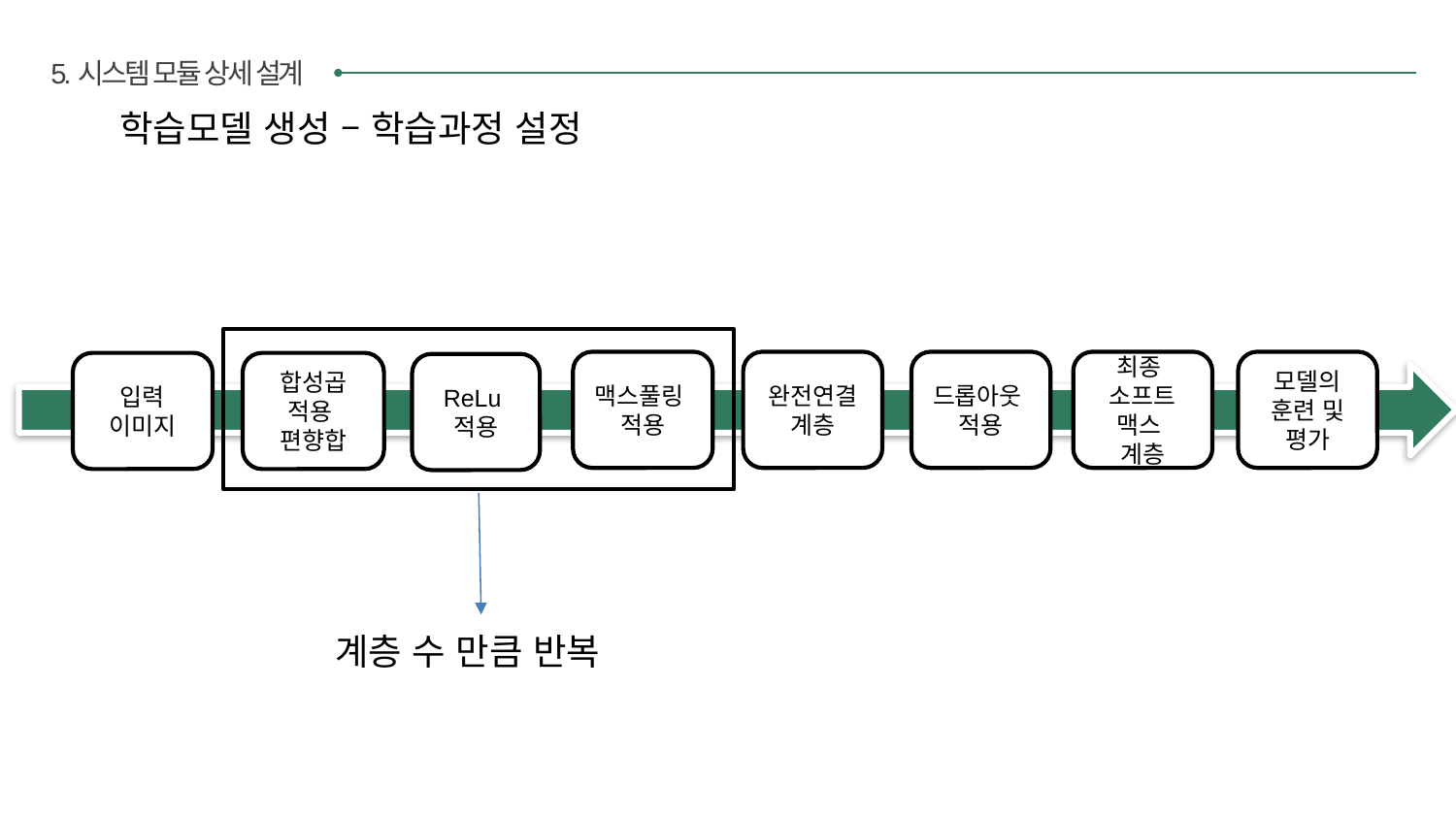

5.시스템 모듈 상세 설계
학습모델 생성 – 학습과정 설정

완전연결
계층
모델의 훈련 및 평가
맥스풀링
적용
드롭아웃
적용
최종
소프트
맥스
계층
합성곱 적용
편향합
입력
이미지
ReLu
적용

계층 수 만큼 반복